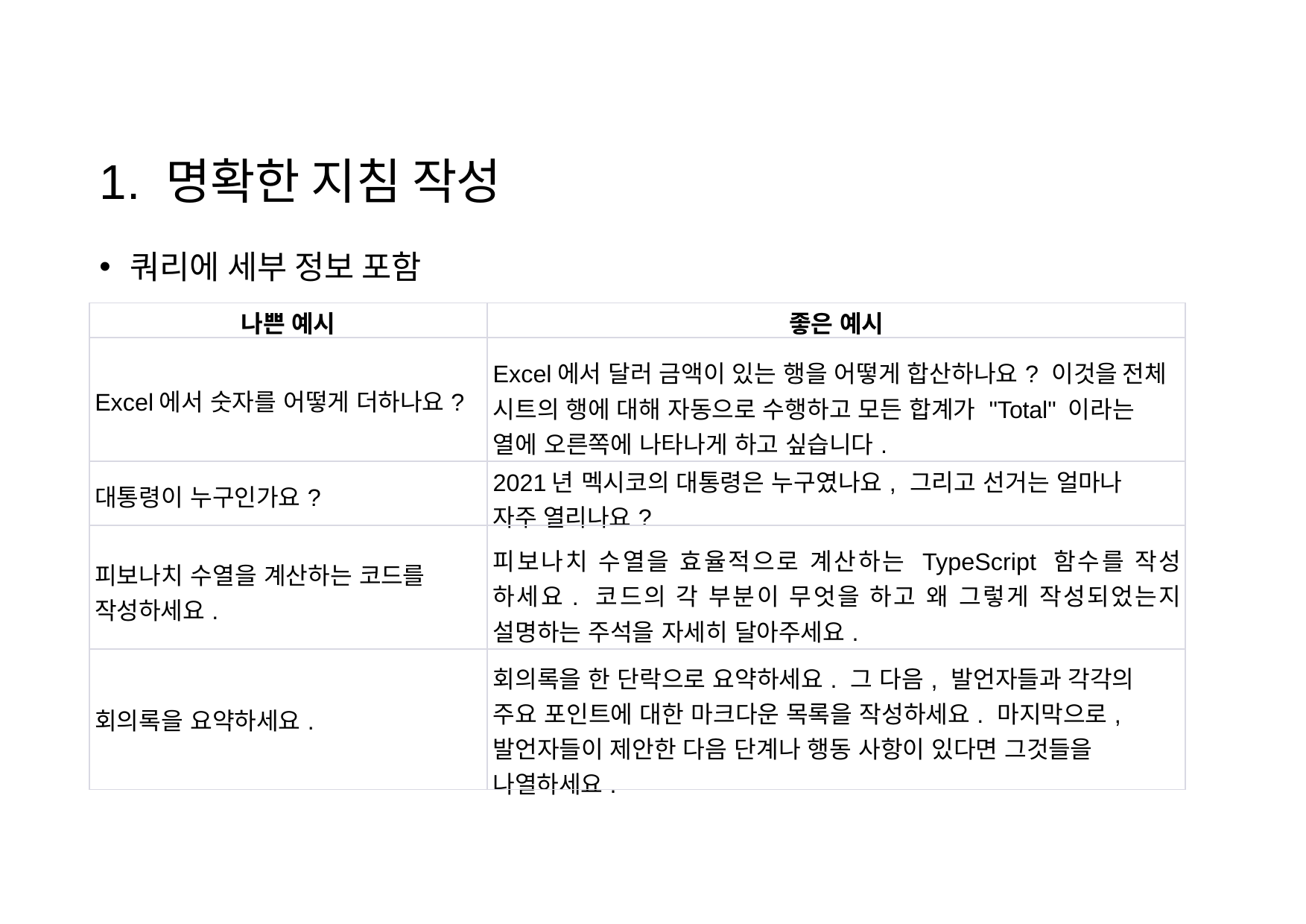

# 1. 명확한 지침 작성
쿼리에 세부 정보 포함
| 나쁜 예시 | 좋은 예시 |
| --- | --- |
| Excel에서 숫자를 어떻게 더하나요? | Excel에서 달러 금액이 있는 행을 어떻게 합산하나요? 이것을 전체 시트의 행에 대해 자동으로 수행하고 모든 합계가 "Total" 이라는 열에 오른쪽에 나타나게 하고 싶습니다. |
| 대통령이 누구인가요? | 2021년 멕시코의 대통령은 누구였나요, 그리고 선거는 얼마나 자주 열리나요? |
| 피보나치 수열을 계산하는 코드를 작성하세요. | 피보나치 수열을 효율적으로 계산하는 TypeScript 함수를 작성 하세요. 코드의 각 부분이 무엇을 하고 왜 그렇게 작성되었는지 설명하는 주석을 자세히 달아주세요. |
| 회의록을 요약하세요. | 회의록을 한 단락으로 요약하세요. 그 다음, 발언자들과 각각의 주요 포인트에 대한 마크다운 목록을 작성하세요. 마지막으로, 발언자들이 제안한 다음 단계나 행동 사항이 있다면 그것들을 나열하세요. |